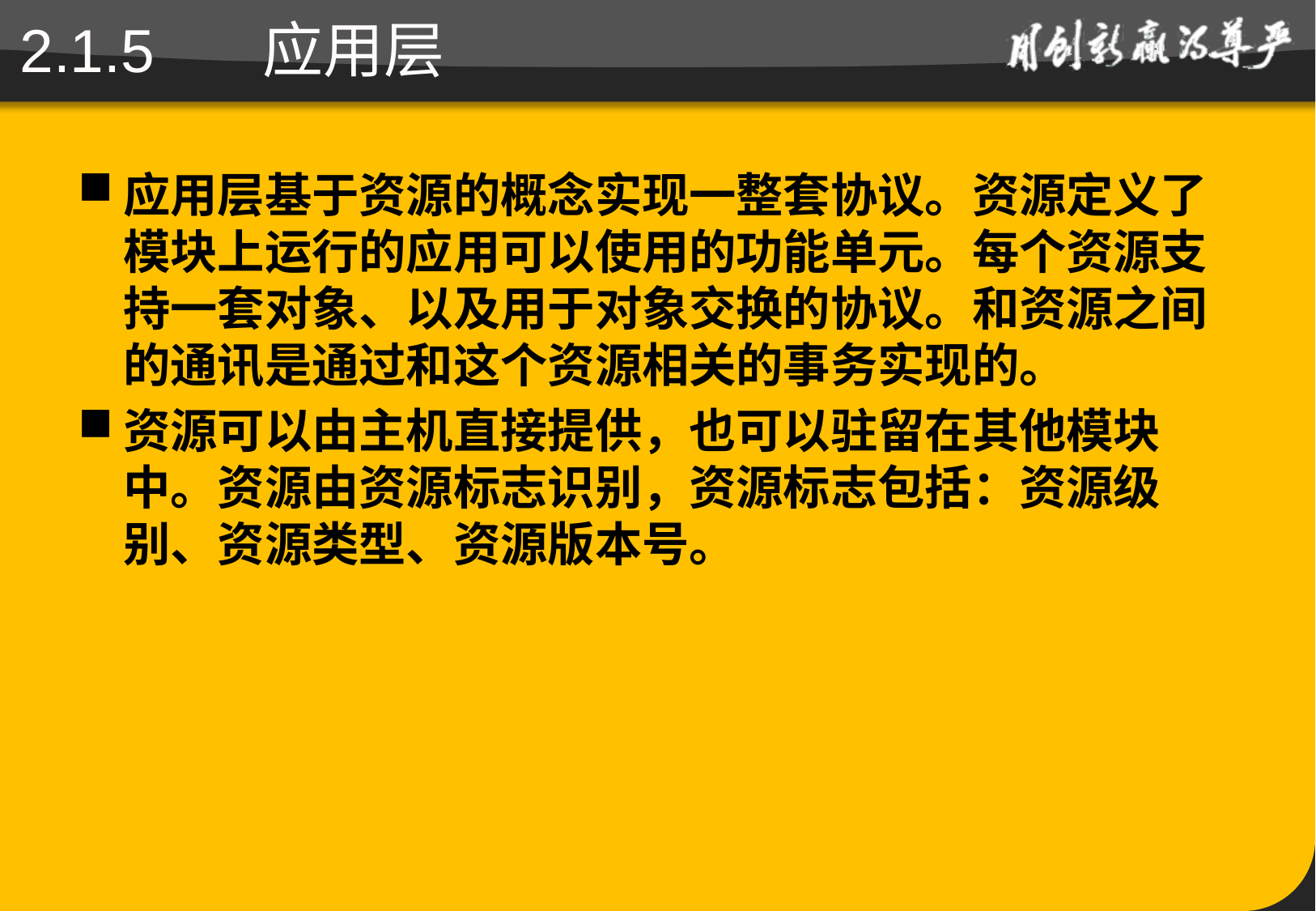

# 2.1.5 	应用层
应用层基于资源的概念实现一整套协议。资源定义了模块上运行的应用可以使用的功能单元。每个资源支持一套对象、以及用于对象交换的协议。和资源之间的通讯是通过和这个资源相关的事务实现的。
资源可以由主机直接提供，也可以驻留在其他模块中。资源由资源标志识别，资源标志包括：资源级别、资源类型、资源版本号。